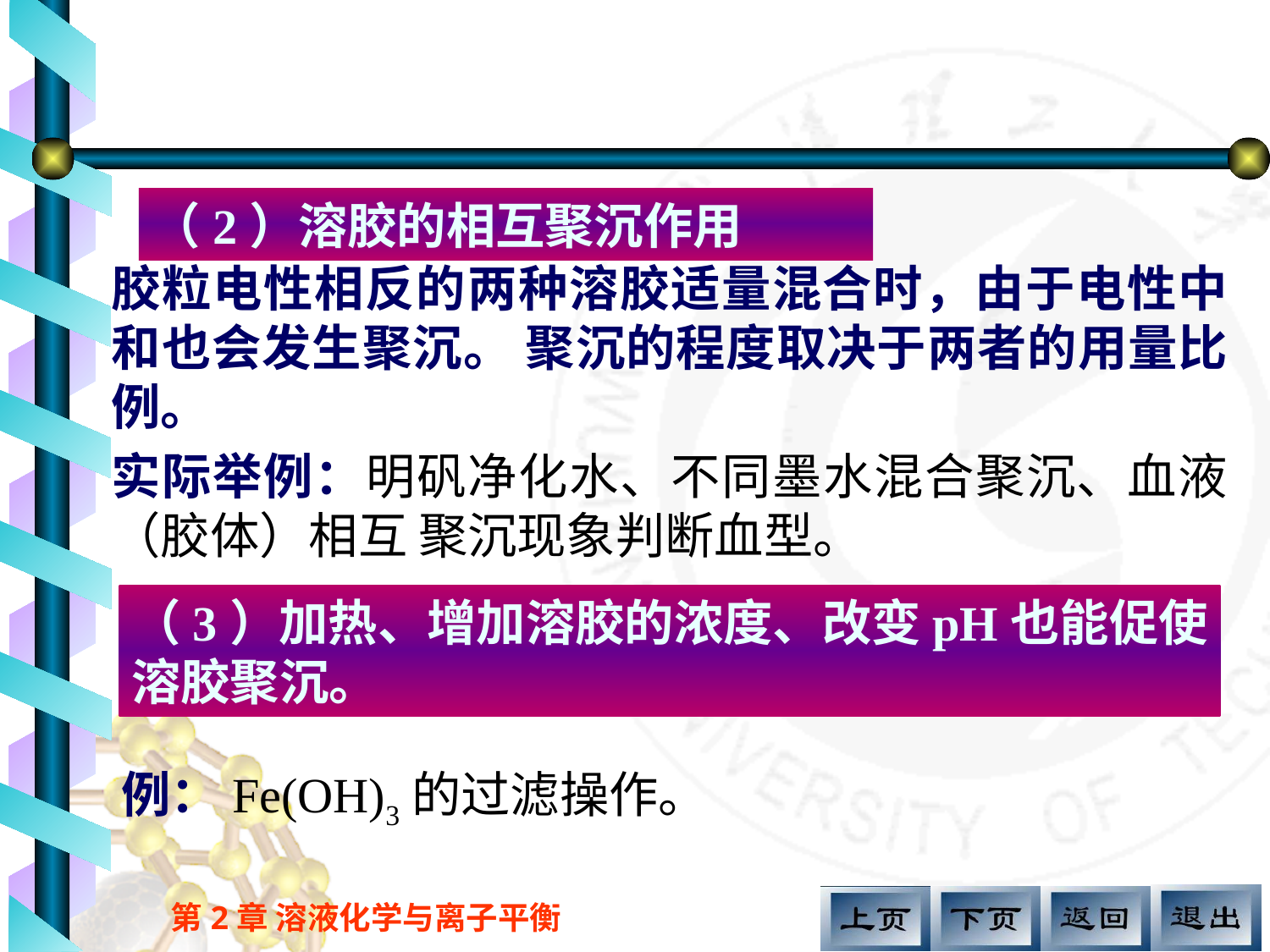

（2）溶胶的相互聚沉作用
胶粒电性相反的两种溶胶适量混合时，由于电性中和也会发生聚沉。 聚沉的程度取决于两者的用量比例。
实际举例：明矾净化水、不同墨水混合聚沉、血液（胶体）相互 聚沉现象判断血型。
（3）加热、增加溶胶的浓度、改变pH也能促使溶胶聚沉。
例：Fe(OH)3的过滤操作。